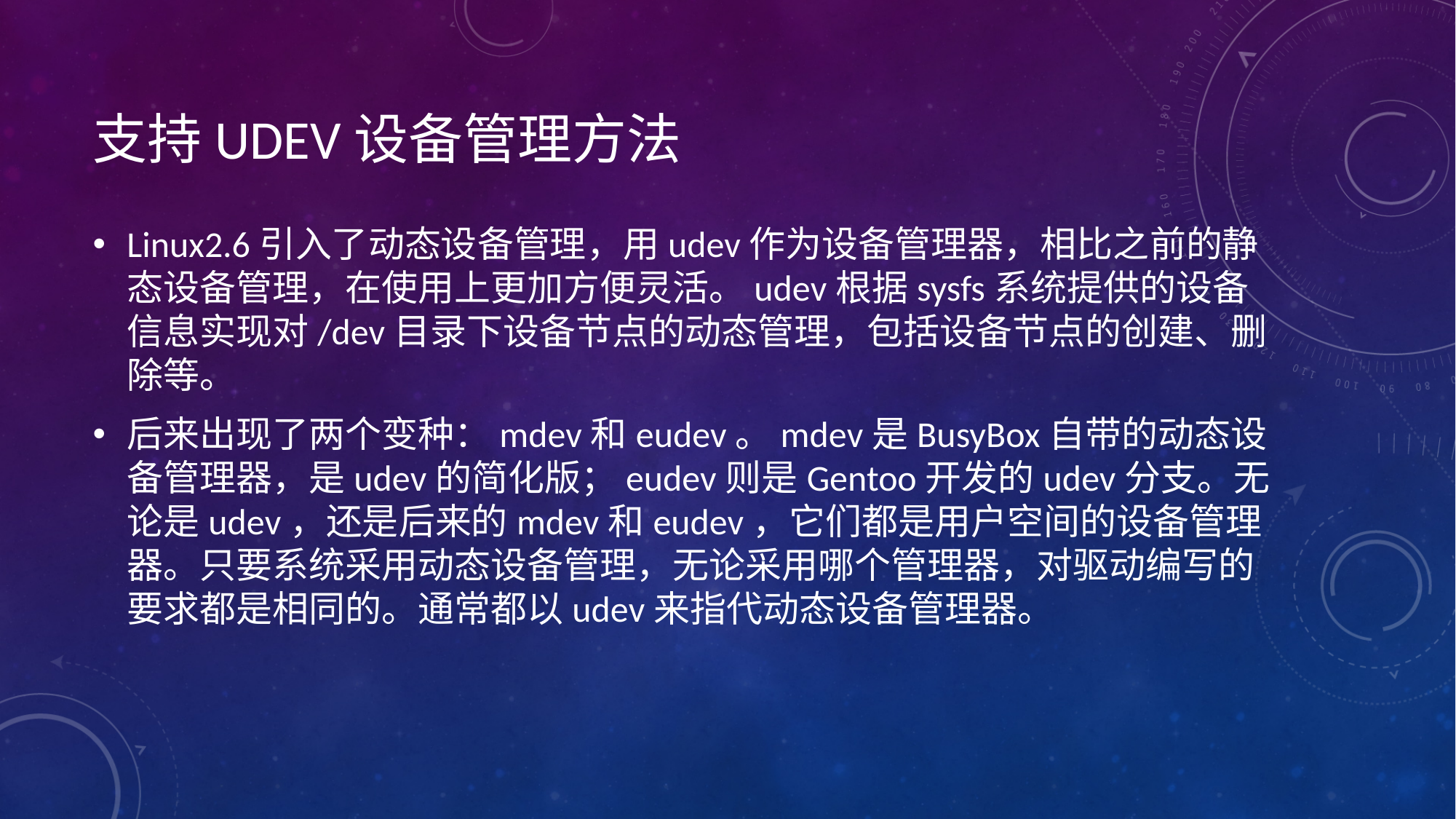

# 支持udev设备管理方法
Linux2.6引入了动态设备管理，用udev作为设备管理器，相比之前的静态设备管理，在使用上更加方便灵活。udev根据sysfs系统提供的设备信息实现对/dev目录下设备节点的动态管理，包括设备节点的创建、删除等。
后来出现了两个变种：mdev和eudev。mdev是BusyBox自带的动态设备管理器，是udev的简化版；eudev则是Gentoo开发的udev分支。无论是udev，还是后来的mdev和eudev，它们都是用户空间的设备管理器。只要系统采用动态设备管理，无论采用哪个管理器，对驱动编写的要求都是相同的。通常都以udev来指代动态设备管理器。